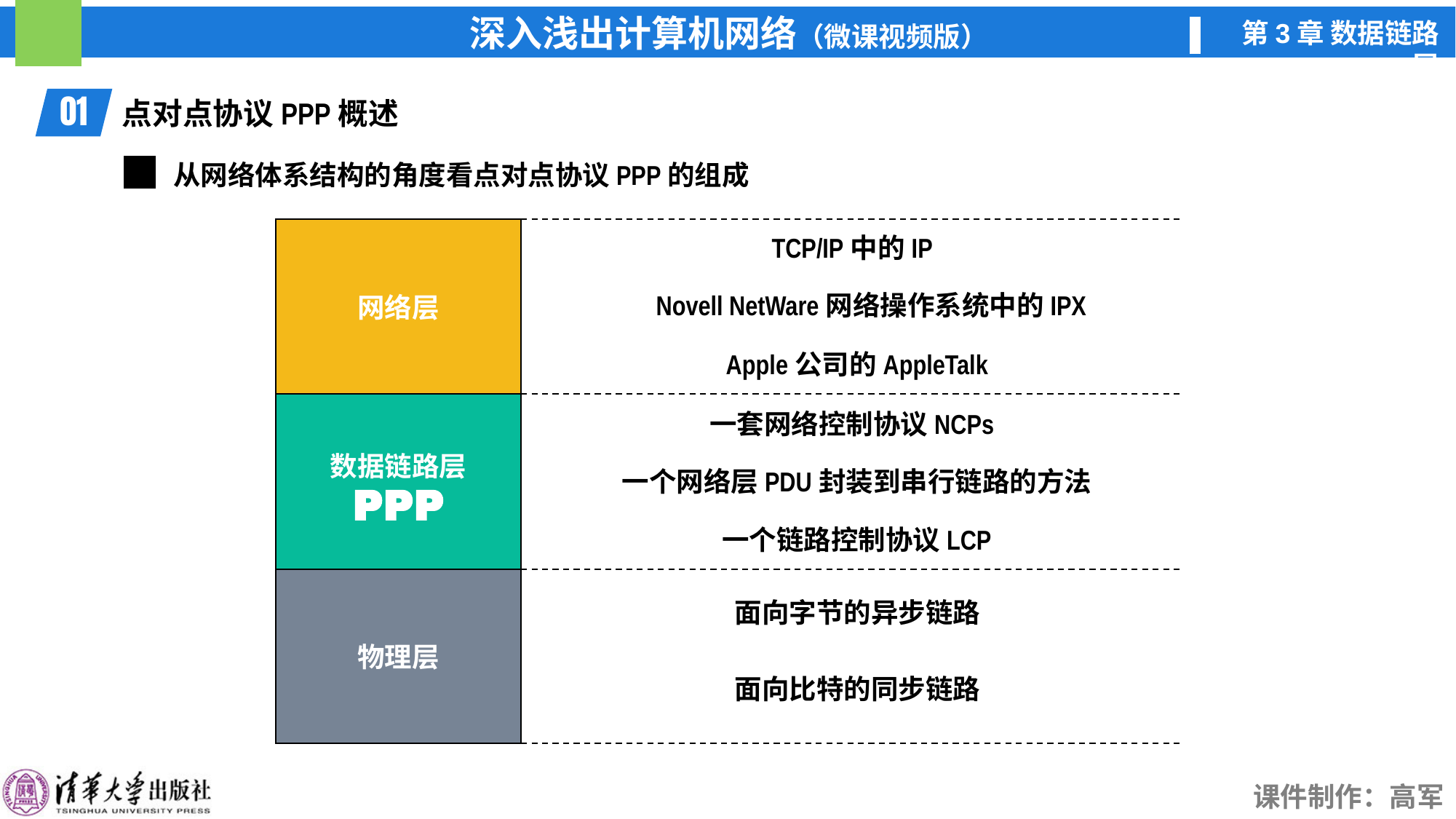

01
点对点协议PPP概述
从网络体系结构的角度看点对点协议PPP的组成

网络层

数据链路层

物理层
TCP/IP中的IP
Novell NetWare网络操作系统中的IPX
Apple公司的AppleTalk
一套网络控制协议NCPs
一个网络层PDU封装到串行链路的方法
PPP
一个链路控制协议LCP
面向字节的异步链路
面向比特的同步链路